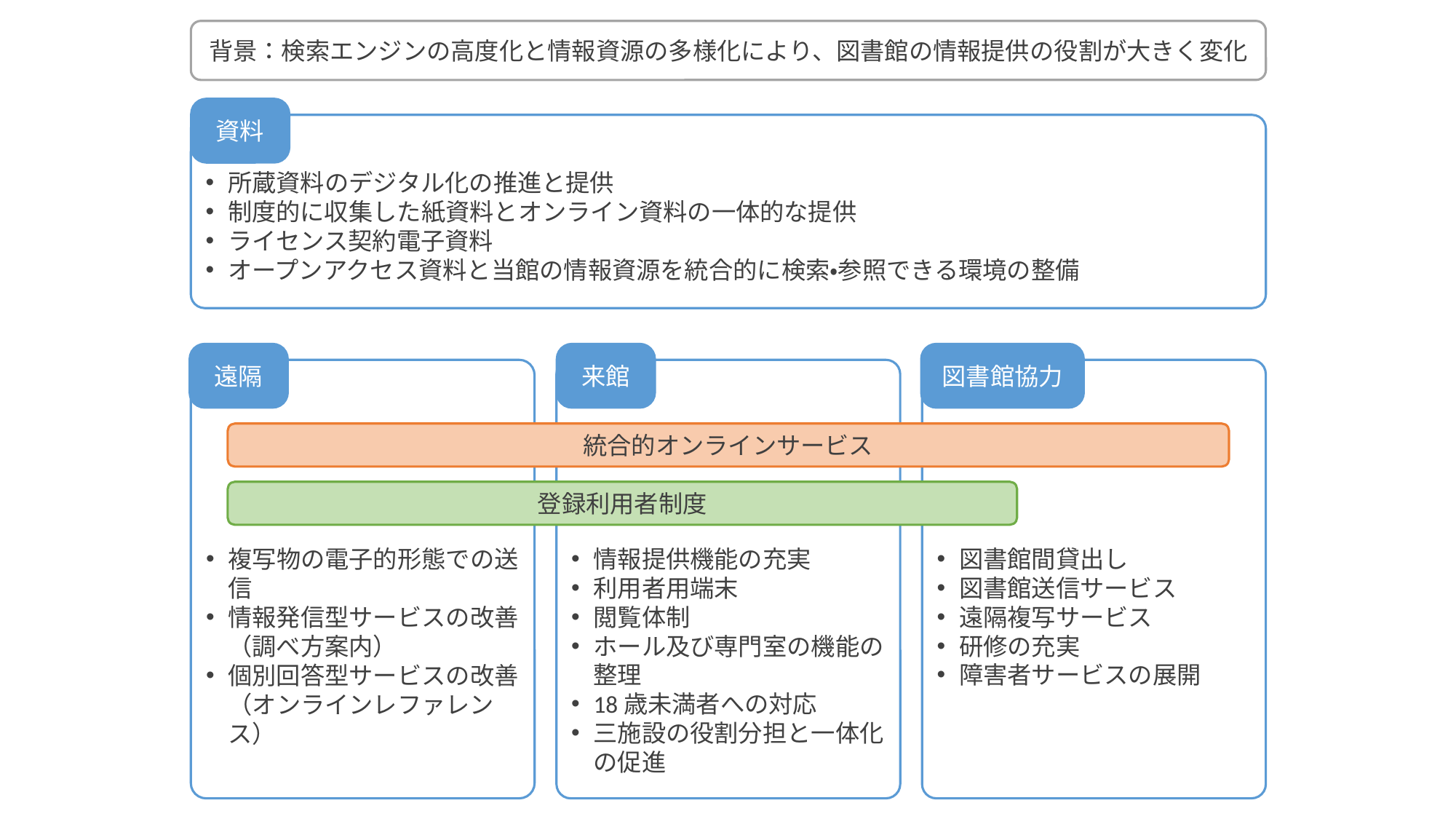

背景：検索エンジンの高度化と情報資源の多様化により、図書館の情報提供の役割が大きく変化
資料

所蔵資料のデジタル化の推進と提供
制度的に収集した紙資料とオンライン資料の一体的な提供
ライセンス契約電子資料
オープンアクセス資料と当館の情報資源を統合的に検索・参照できる環境の整備
遠隔
来館
図書館協力

複写物の電子的形態での送信
情報発信型サービスの改善（調べ方案内）
個別回答型サービスの改善（オンラインレファレンス）

情報提供機能の充実
利用者用端末
閲覧体制
ホール及び専門室の機能の整理
18歳未満者への対応
三施設の役割分担と一体化の促進

図書館間貸出し
図書館送信サービス
遠隔複写サービス
研修の充実
障害者サービスの展開
統合的オンラインサービス
登録利用者制度